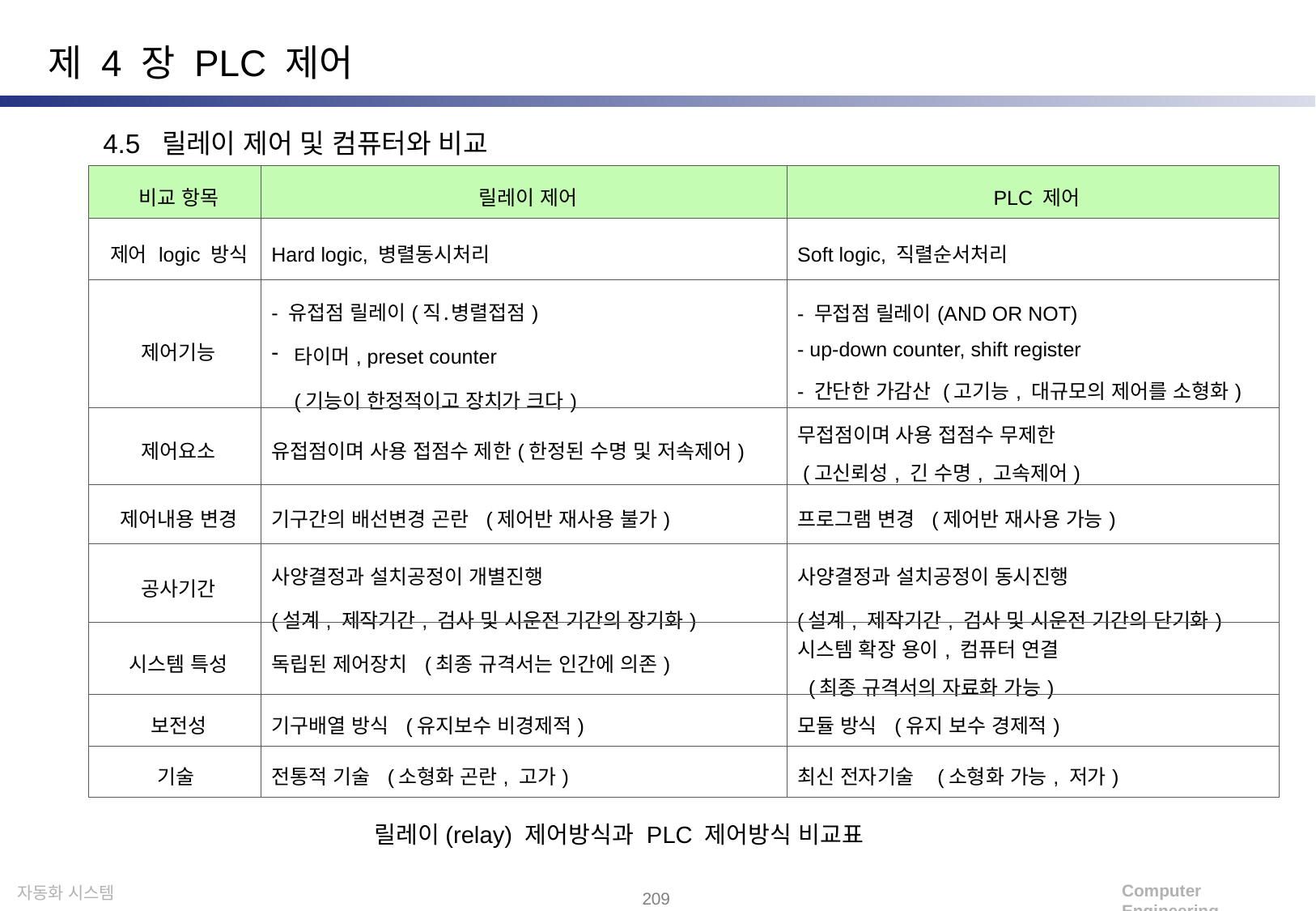

제 4 장 PLC 제어
4.5  릴레이 제어 및 컴퓨터와 비교
| 비교 항목 | 릴레이 제어 | PLC 제어 |
| --- | --- | --- |
| 제어 logic 방식 | Hard logic, 병렬동시처리 | Soft logic, 직렬순서처리 |
| 제어기능 | - 유접점 릴레이(직․병렬접점) 타이머, preset counter (기능이 한정적이고 장치가 크다) | - 무접점 릴레이(AND OR NOT) - up-down counter, shift register - 간단한 가감산 (고기능, 대규모의 제어를 소형화) |
| 제어요소 | 유접점이며 사용 접점수 제한(한정된 수명 및 저속제어) | 무접점이며 사용 접점수 무제한 (고신뢰성, 긴 수명, 고속제어) |
| 제어내용 변경 | 기구간의 배선변경 곤란 (제어반 재사용 불가) | 프로그램 변경 (제어반 재사용 가능) |
| 공사기간 | 사양결정과 설치공정이 개별진행 (설계, 제작기간, 검사 및 시운전 기간의 장기화) | 사양결정과 설치공정이 동시진행 (설계, 제작기간, 검사 및 시운전 기간의 단기화) |
| 시스템 특성 | 독립된 제어장치 (최종 규격서는 인간에 의존) | 시스템 확장 용이, 컴퓨터 연결 (최종 규격서의 자료화 가능) |
| 보전성 | 기구배열 방식 (유지보수 비경제적) | 모듈 방식 (유지 보수 경제적) |
| 기술 | 전통적 기술 (소형화 곤란, 고가) | 최신 전자기술 (소형화 가능, 저가) |
                                           릴레이(relay) 제어방식과 PLC 제어방식 비교표